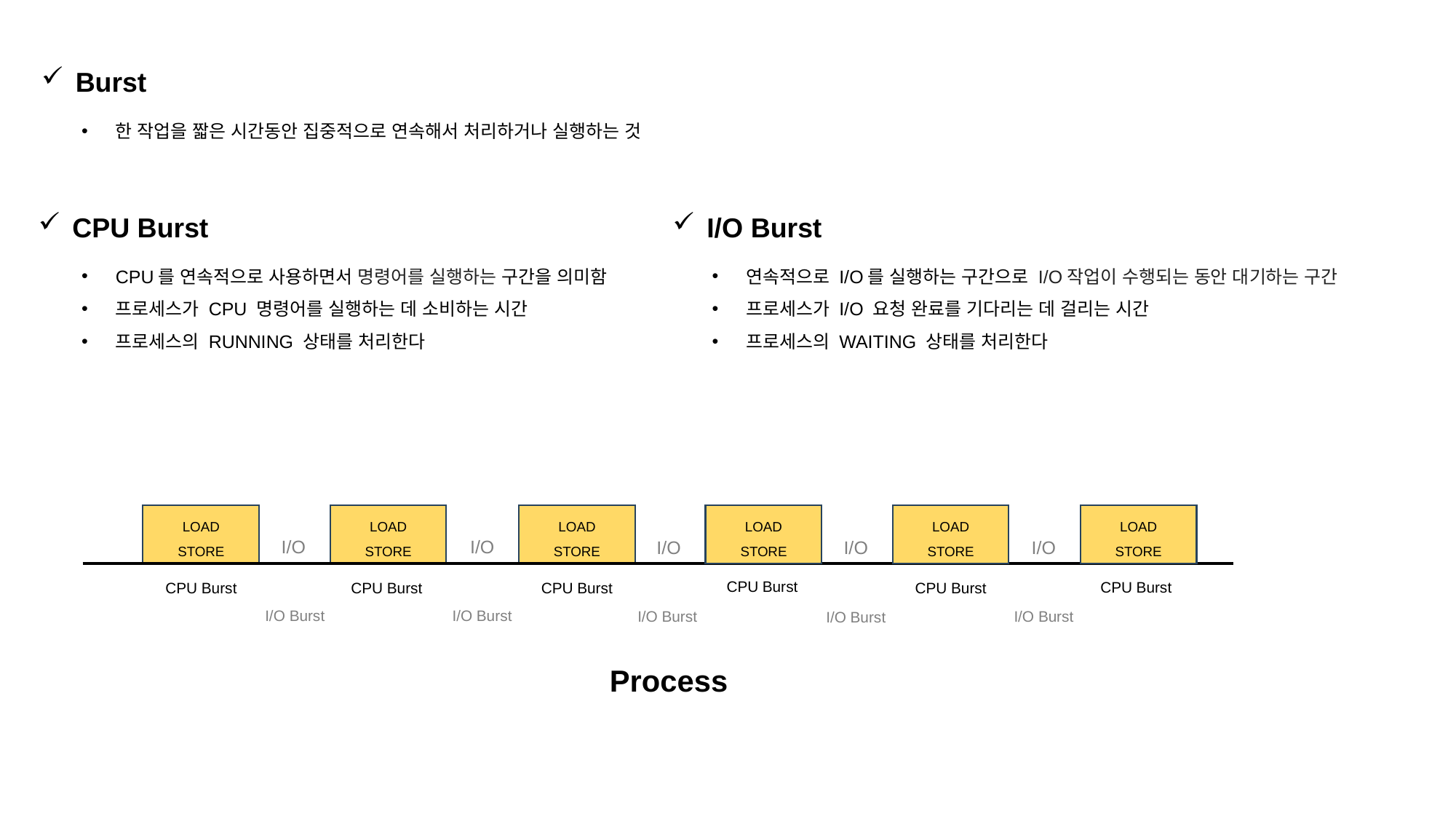

Burst
한 작업을 짧은 시간동안 집중적으로 연속해서 처리하거나 실행하는 것
CPU Burst
I/O Burst
CPU를 연속적으로 사용하면서 명령어를 실행하는 구간을 의미함
프로세스가 CPU 명령어를 실행하는 데 소비하는 시간
프로세스의 RUNNING 상태를 처리한다
연속적으로 I/O를 실행하는 구간으로 I/O작업이 수행되는 동안 대기하는 구간
프로세스가 I/O 요청 완료를 기다리는 데 걸리는 시간
프로세스의 WAITING 상태를 처리한다
LOAD
STORE
LOAD
STORE
LOAD
STORE
LOAD
STORE
LOAD
STORE
LOAD
STORE
I/O
I/O
I/O
I/O
I/O
CPU Burst
CPU Burst
CPU Burst
CPU Burst
CPU Burst
CPU Burst
I/O Burst
I/O Burst
I/O Burst
I/O Burst
I/O Burst
Process